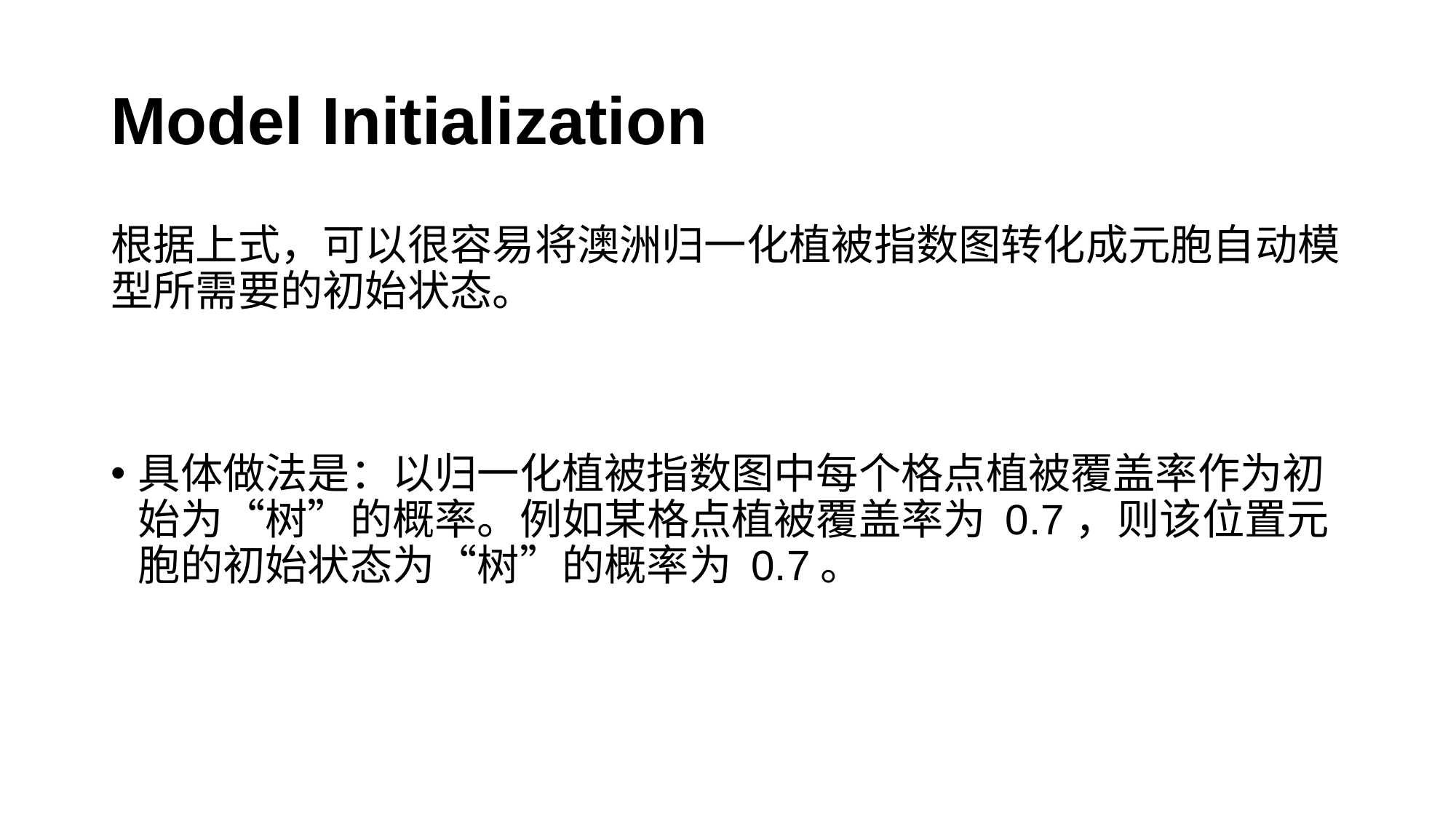

# Model Initialization
根据上式，可以很容易将澳洲归一化植被指数图转化成元胞自动模型所需要的初始状态。

具体做法是：以归一化植被指数图中每个格点植被覆盖率作为初始为“树”的概率。例如某格点植被覆盖率为 0.7，则该位置元胞的初始状态为“树”的概率为 0.7。